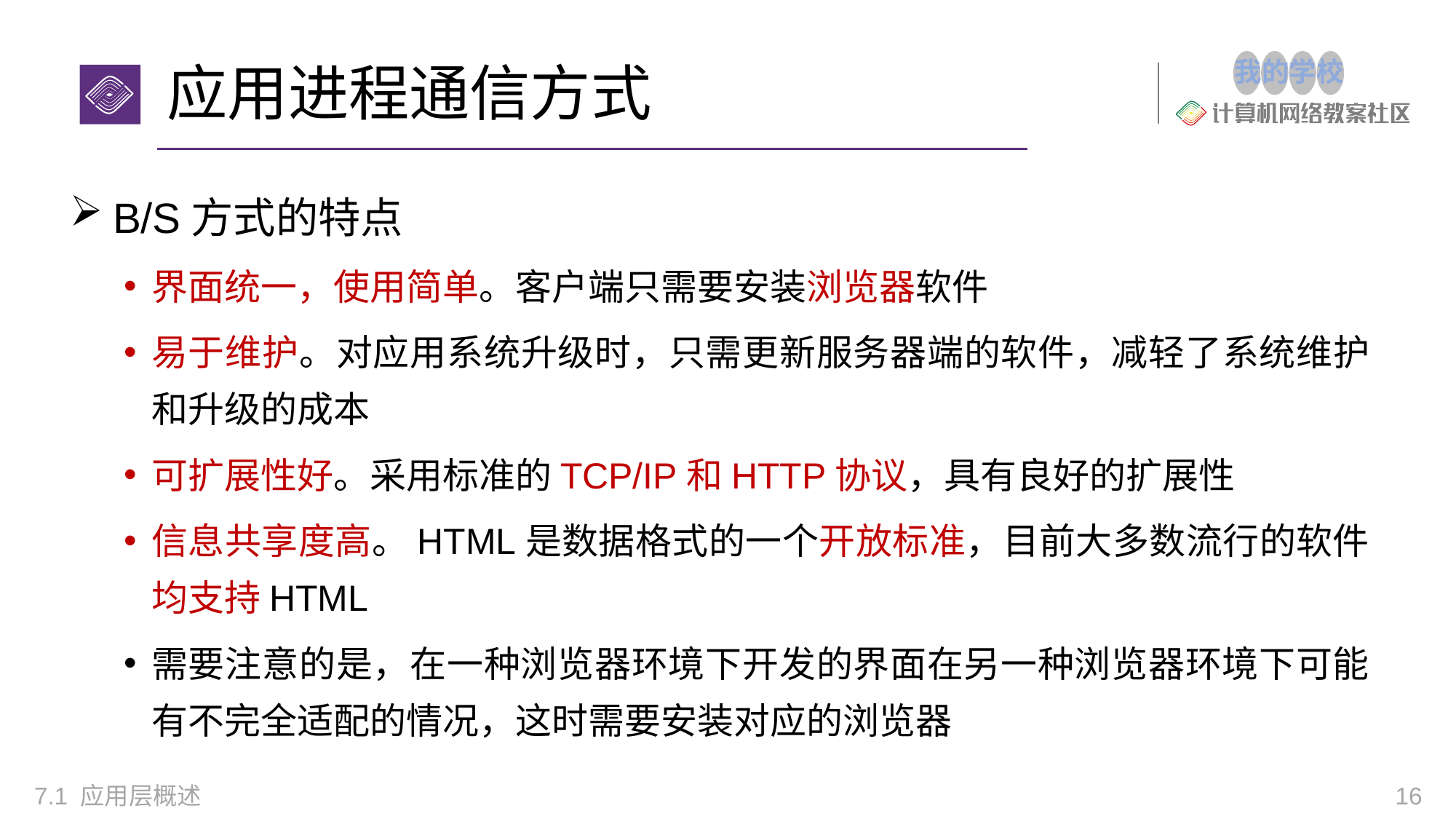

# 应用进程通信方式
B/S方式的特点
界面统一，使用简单。客户端只需要安装浏览器软件
易于维护。对应用系统升级时，只需更新服务器端的软件，减轻了系统维护和升级的成本
可扩展性好。采用标准的TCP/IP和HTTP协议，具有良好的扩展性
信息共享度高。HTML是数据格式的一个开放标准，目前大多数流行的软件均支持HTML
需要注意的是，在一种浏览器环境下开发的界面在另一种浏览器环境下可能有不完全适配的情况，这时需要安装对应的浏览器
7.1 应用层概述
16